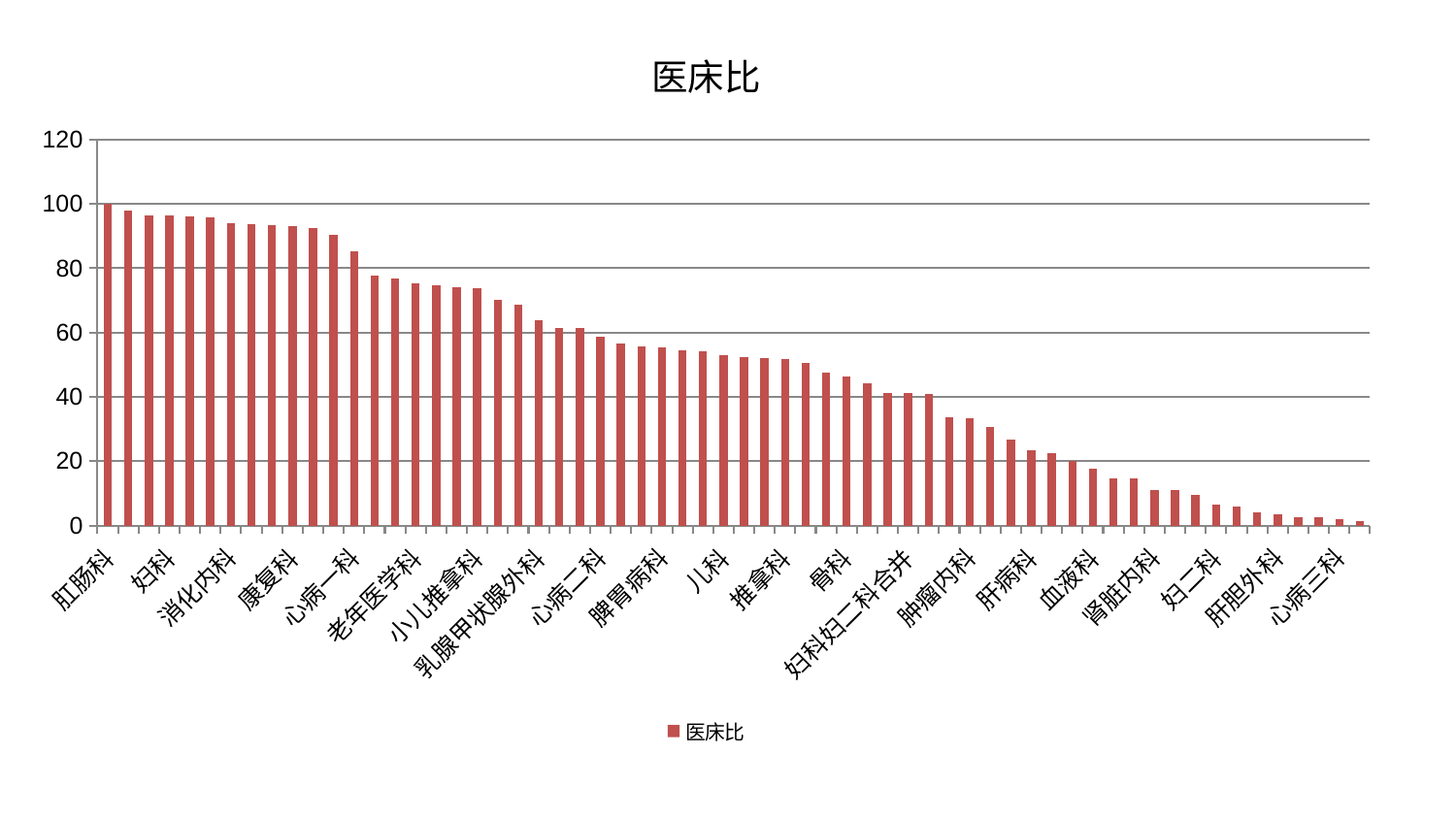

### Chart: 医床比

| Category | 医床比 |
|---|---|
| 肛肠科 | 99.90251839672229 |
| 运动损伤骨科 | 97.85204796258569 |
| 综合内科 | 96.54875176896962 |
| 妇科 | 96.48851359291864 |
| 男科 | 96.03806362424206 |
| 心血管内科 | 95.85880165467073 |
| 消化内科 | 93.87627706269599 |
| 风湿病科 | 93.72779908366252 |
| 小儿骨科 | 93.45438137058069 |
| 康复科 | 93.01706937345425 |
| 显微骨科 | 92.64446195041633 |
| 内分泌科 | 90.26784644684045 |
| 心病一科 | 85.33527120324129 |
| 口腔科 | 77.7418602475731 |
| 皮肤科 | 76.9326079518066 |
| 老年医学科 | 75.25841748139067 |
| 美容皮肤科 | 74.65929885375122 |
| 脑病三科 | 74.22918367925402 |
| 小儿推拿科 | 73.68879398505726 |
| 治未病中心 | 70.14020888926014 |
| 中医外治中心 | 68.72871851577473 |
| 乳腺甲状腺外科 | 63.693223978060544 |
| 耳鼻喉科 | 61.52298021954077 |
| 身心医学科 | 61.43956952264777 |
| 心病二科 | 58.793923755271706 |
| 脾胃科消化科合并 | 56.5408034405078 |
| 微创骨科 | 55.768148600452896 |
| 脾胃病科 | 55.53322803721548 |
| 周围血管科 | 54.41547864959813 |
| 脊柱骨科 | 54.207721784636774 |
| 儿科 | 52.84216459578208 |
| 眼科 | 52.389725698141596 |
| 西区重症医学科 | 51.95481616869924 |
| 推拿科 | 51.70646407266004 |
| 呼吸内科 | 50.515430903229586 |
| 普通外科 | 47.63341805848309 |
| 骨科 | 46.364545409313074 |
| 东区肾病科 | 44.061246789260736 |
| 肾病科 | 41.18488864682062 |
| 妇科妇二科合并 | 41.11248153470619 |
| 中医经典科 | 40.873803273347335 |
| 脑病一科 | 33.64529295131009 |
| 肿瘤内科 | 33.38215819880499 |
| 神经内科 | 30.69957329972084 |
| 泌尿外科 | 26.80776944368979 |
| 肝病科 | 23.371073020545307 |
| 重症医学科 | 22.34440347819715 |
| 心病四科 | 20.08782730667591 |
| 血液科 | 17.63206553658556 |
| 神经外科 | 14.658556670571187 |
| 关节骨科 | 14.546914445305493 |
| 肾脏内科 | 11.122978273419548 |
| 医院 | 10.928257371087069 |
| 胸外科 | 9.649574032777863 |
| 妇二科 | 6.432822271738448 |
| 产科 | 5.7556181573843235 |
| 脑病二科 | 3.9273599545678772 |
| 肝胆外科 | 3.5214090799725373 |
| 东区重症医学科 | 2.6216847929862785 |
| 针灸科 | 2.595614300943927 |
| 心病三科 | 2.0471679024519185 |
| 创伤骨科 | 1.456369495105836 |
238